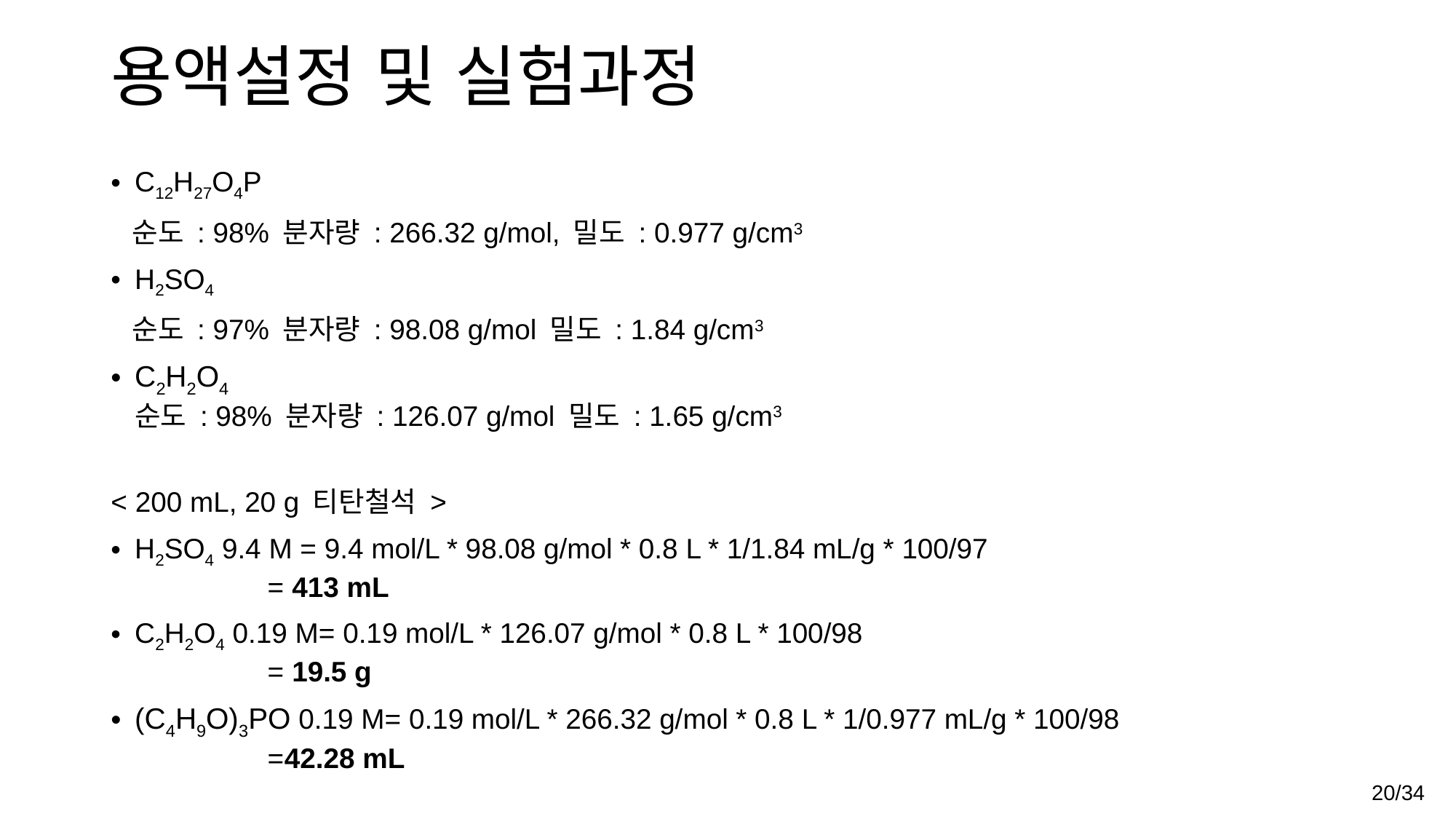

# 용액설정 및 실험과정
C12H27O4P
  순도 : 98% 분자량 : 266.32 g/mol, 밀도 : 0.977 g/cm3
H2SO4
  순도 : 97% 분자량 : 98.08 g/mol 밀도 : 1.84 g/cm3
C2H2O4
순도 : 98% 분자량 : 126.07 g/mol 밀도 : 1.65 g/cm3

< 200 mL, 20 g 티탄철석 >
H2SO4 9.4 M = 9.4 mol/L * 98.08 g/mol * 0.8 L * 1/1.84 mL/g * 100/97
                 = 413 mL
C2H2O4 0.19 M= 0.19 mol/L * 126.07 g/mol * 0.8 L * 100/98
                 = 19.5 g
(C4H9O)3PO 0.19 M= 0.19 mol/L * 266.32 g/mol * 0.8 L * 1/0.977 mL/g * 100/98
                 =42.28 mL
20/34